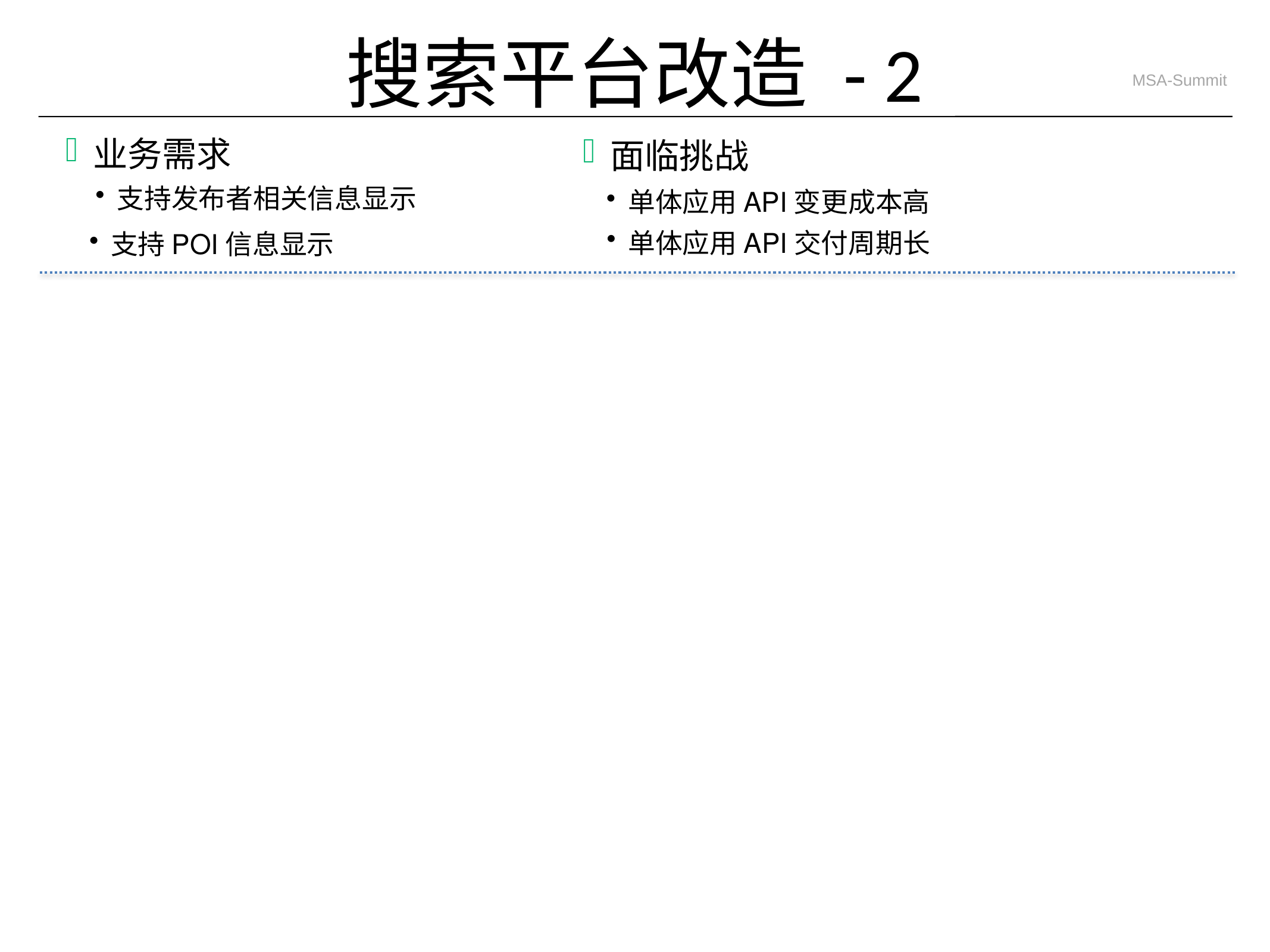

# 搜索平台改造 - 2
业务需求
支持发布者相关信息显示
支持POI信息显示
面临挑战
单体应用API变更成本高
单体应用API交付周期长